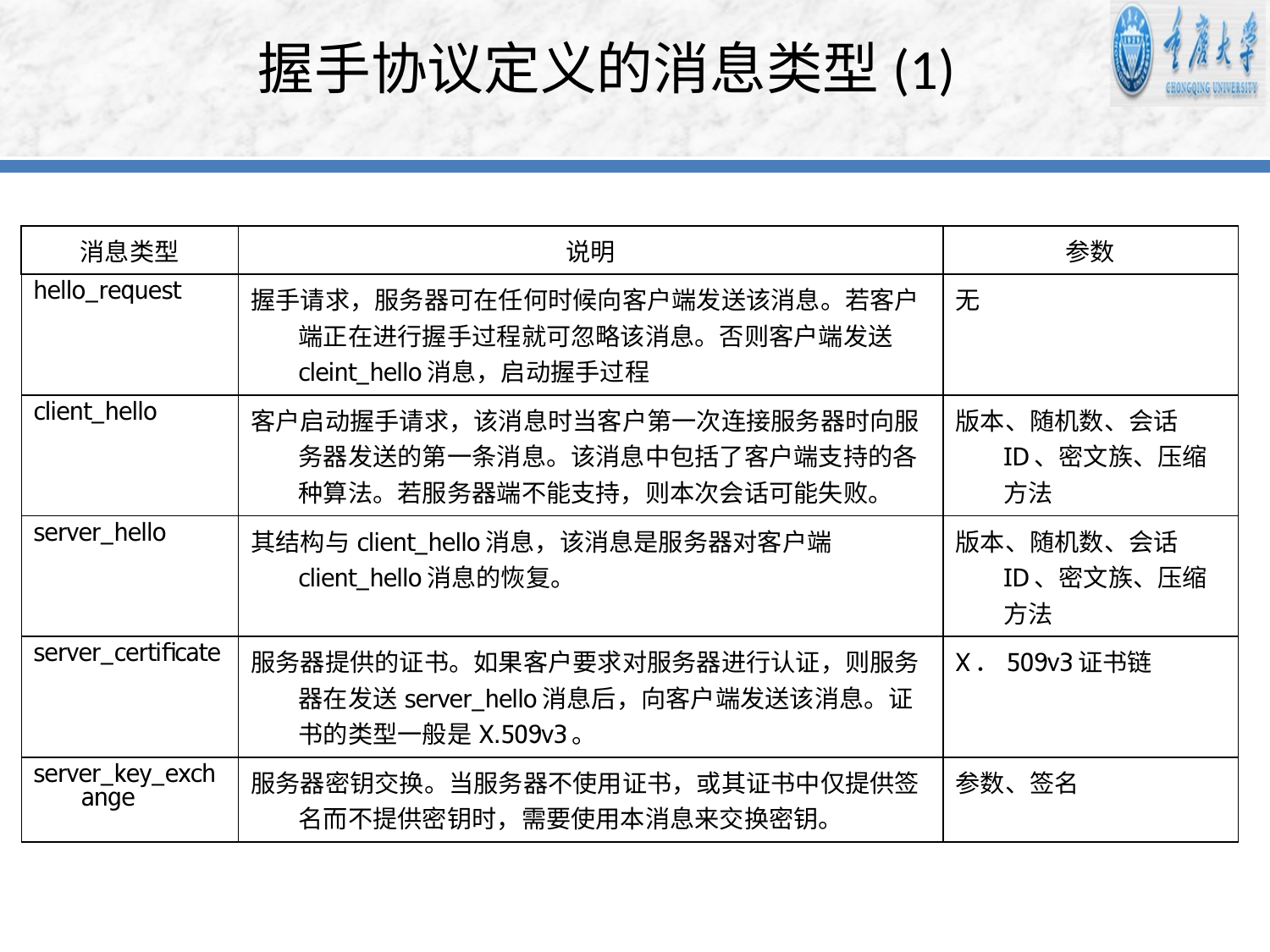

# 握手协议定义的消息类型(1)
| 消息类型 | 说明 | 参数 |
| --- | --- | --- |
| hello\_request | 握手请求，服务器可在任何时候向客户端发送该消息。若客户端正在进行握手过程就可忽略该消息。否则客户端发送cleint\_hello消息，启动握手过程 | 无 |
| client\_hello | 客户启动握手请求，该消息时当客户第一次连接服务器时向服务器发送的第一条消息。该消息中包括了客户端支持的各种算法。若服务器端不能支持，则本次会话可能失败。 | 版本、随机数、会话ID、密文族、压缩方法 |
| server\_hello | 其结构与client\_hello消息，该消息是服务器对客户端client\_hello消息的恢复。 | 版本、随机数、会话ID、密文族、压缩方法 |
| server\_certificate | 服务器提供的证书。如果客户要求对服务器进行认证，则服务器在发送server\_hello消息后，向客户端发送该消息。证书的类型一般是X.509v3。 | X．509v3证书链 |
| server\_key\_exchange | 服务器密钥交换。当服务器不使用证书，或其证书中仅提供签名而不提供密钥时，需要使用本消息来交换密钥。 | 参数、签名 |